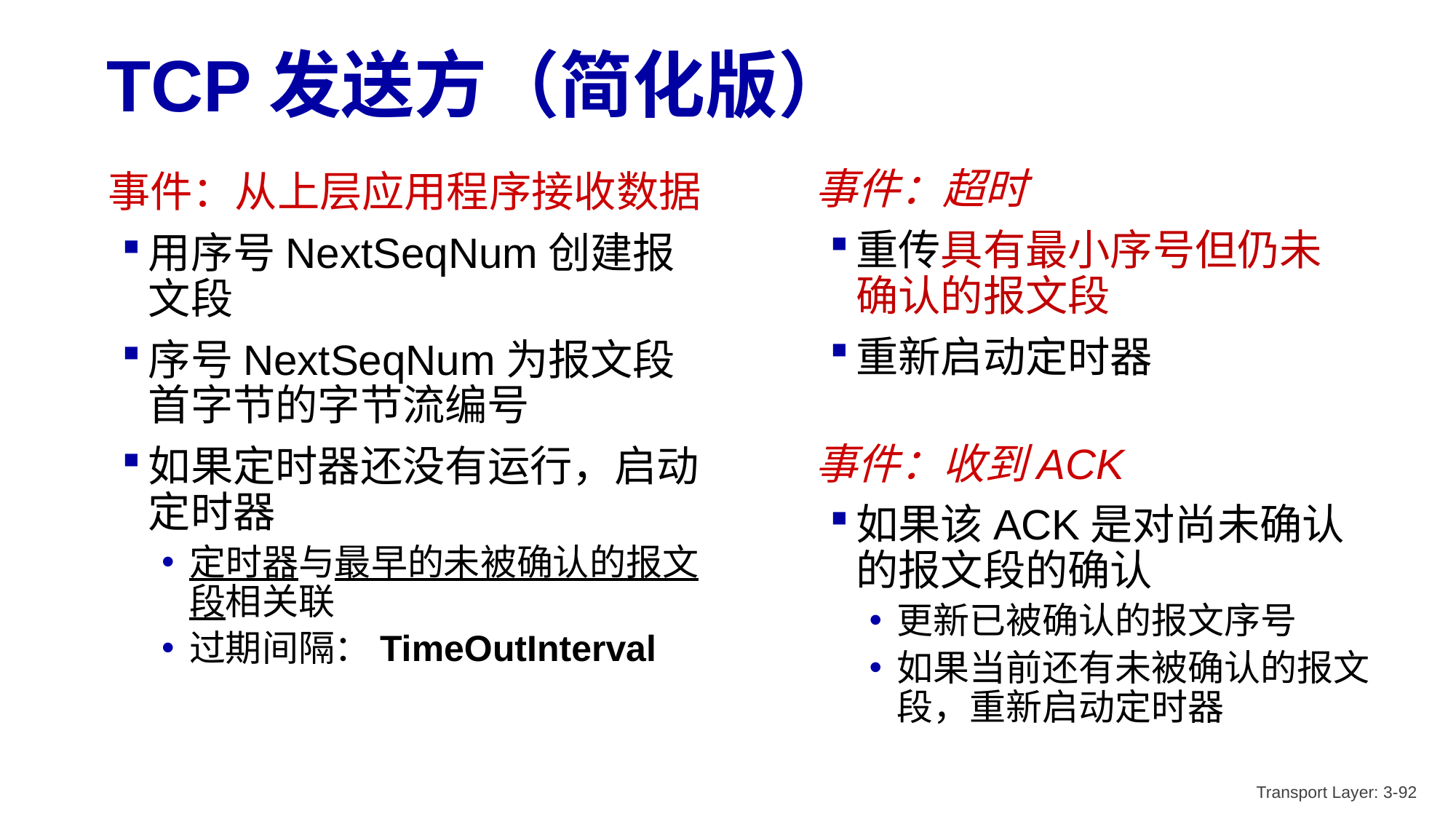

# TCP发送方（简化版）
事件：超时
重传具有最小序号但仍未确认的报文段
重新启动定时器

事件：从上层应用程序接收数据
用序号NextSeqNum创建报文段
序号NextSeqNum为报文段首字节的字节流编号
如果定时器还没有运行，启动定时器
定时器与最早的未被确认的报文段相关联
过期间隔：TimeOutInterval
事件：收到ACK
如果该ACK是对尚未确认的报文段的确认
更新已被确认的报文序号
如果当前还有未被确认的报文段，重新启动定时器
Transport Layer: 3-92